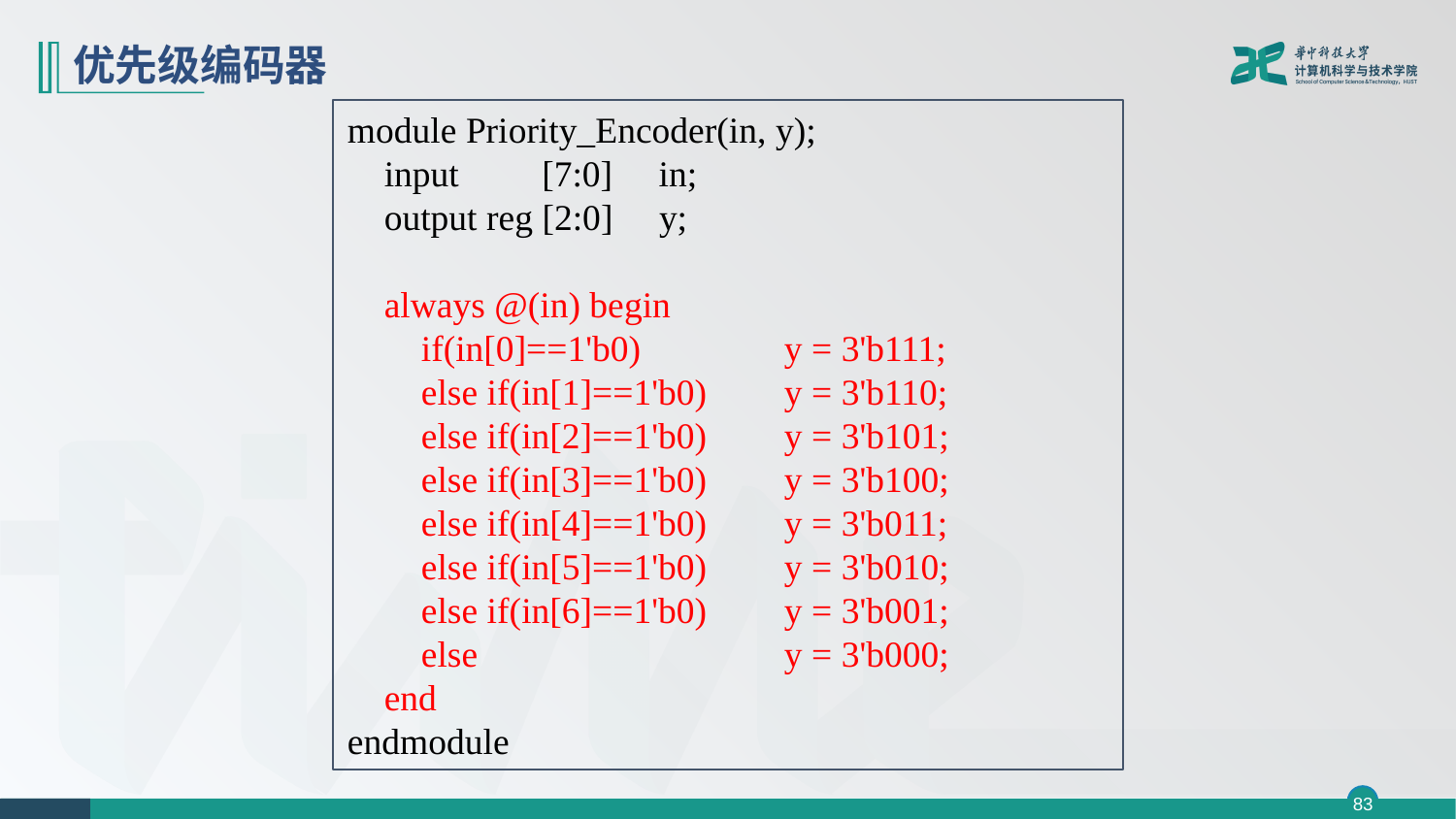

# 优先级编码器
module Priority_Encoder(in, y);
    input         [7:0]     in;
    output reg [2:0]     y;

    always @(in) begin
        if(in[0]==1'b0)	y = 3'b111;
        else if(in[1]==1'b0)	y = 3'b110;
        else if(in[2]==1'b0)	y = 3'b101;
        else if(in[3]==1'b0)	y = 3'b100;
        else if(in[4]==1'b0)	y = 3'b011;
        else if(in[5]==1'b0)	y = 3'b010;
        else if(in[6]==1'b0)	y = 3'b001;
        else			y = 3'b000;
    end
endmodule